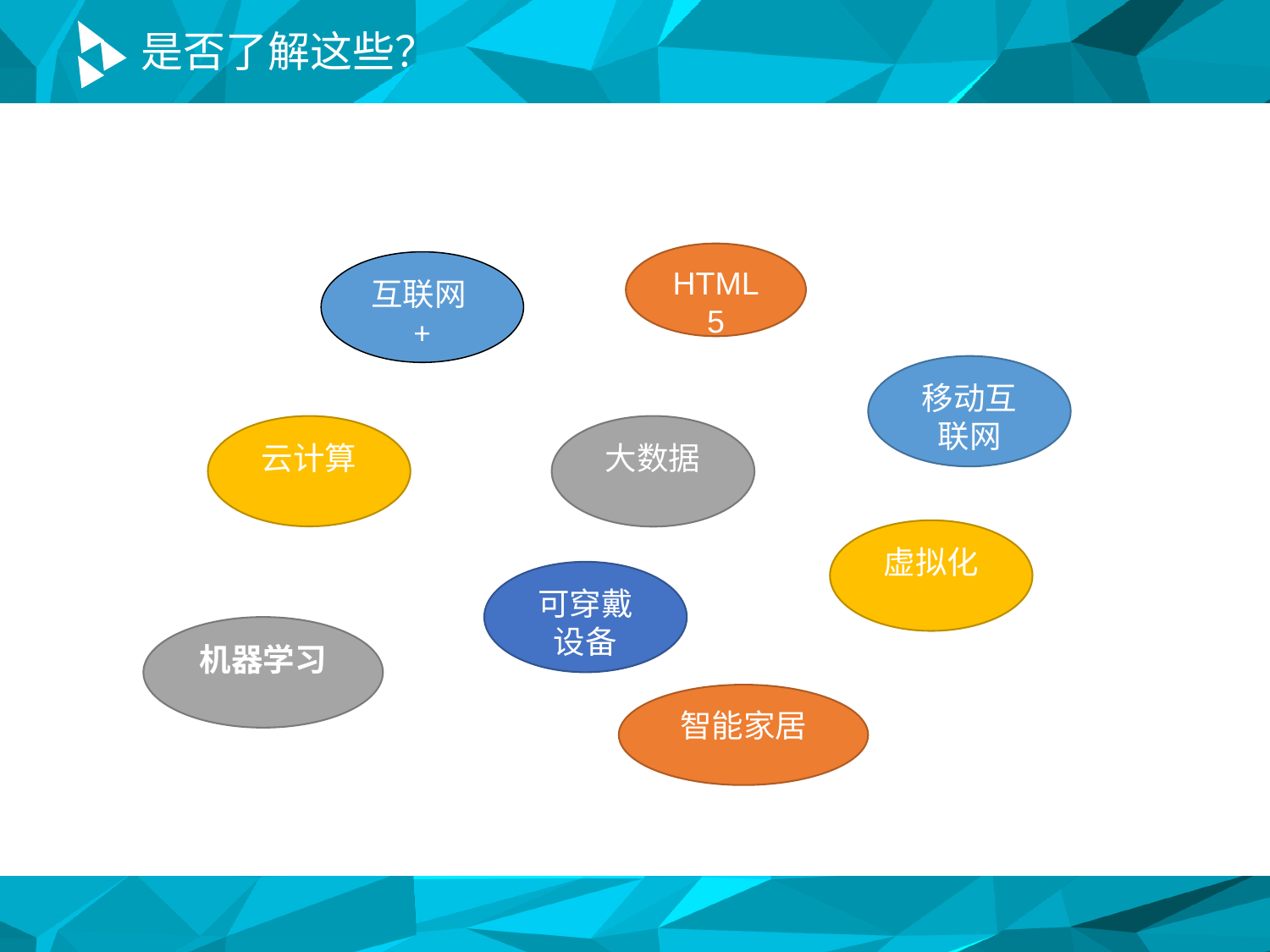

# 是否了解这些？

HTML5
互联网+
移动互联网
云计算
大数据
虚拟化
可穿戴设备
机器学习
智能家居